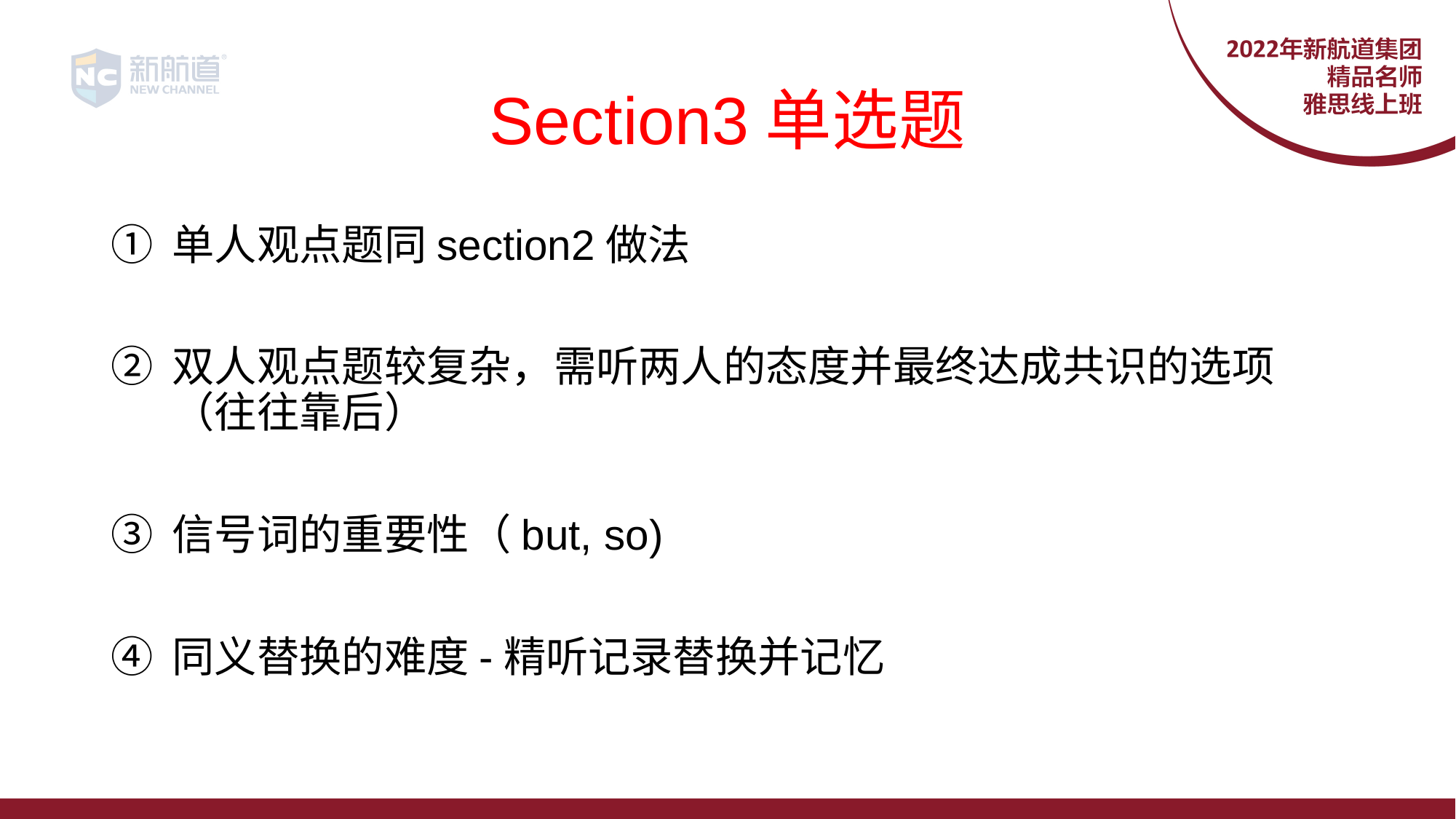

# Section3单选题
单人观点题同section2做法

双人观点题较复杂，需听两人的态度并最终达成共识的选项（往往靠后）

信号词的重要性（but, so)

同义替换的难度-精听记录替换并记忆